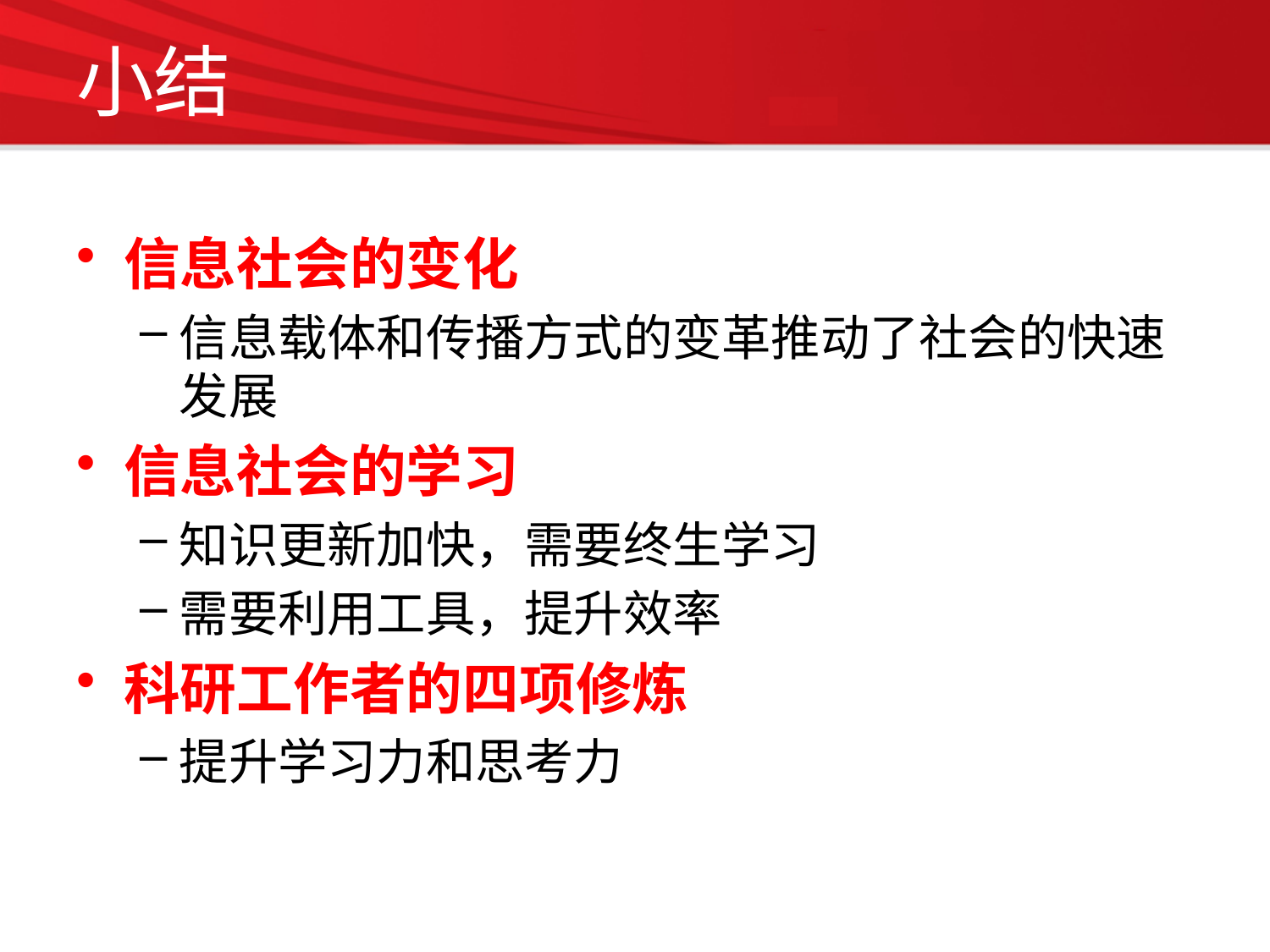

# 小结
信息社会的变化
信息载体和传播方式的变革推动了社会的快速发展
信息社会的学习
知识更新加快，需要终生学习
需要利用工具，提升效率
科研工作者的四项修炼
提升学习力和思考力